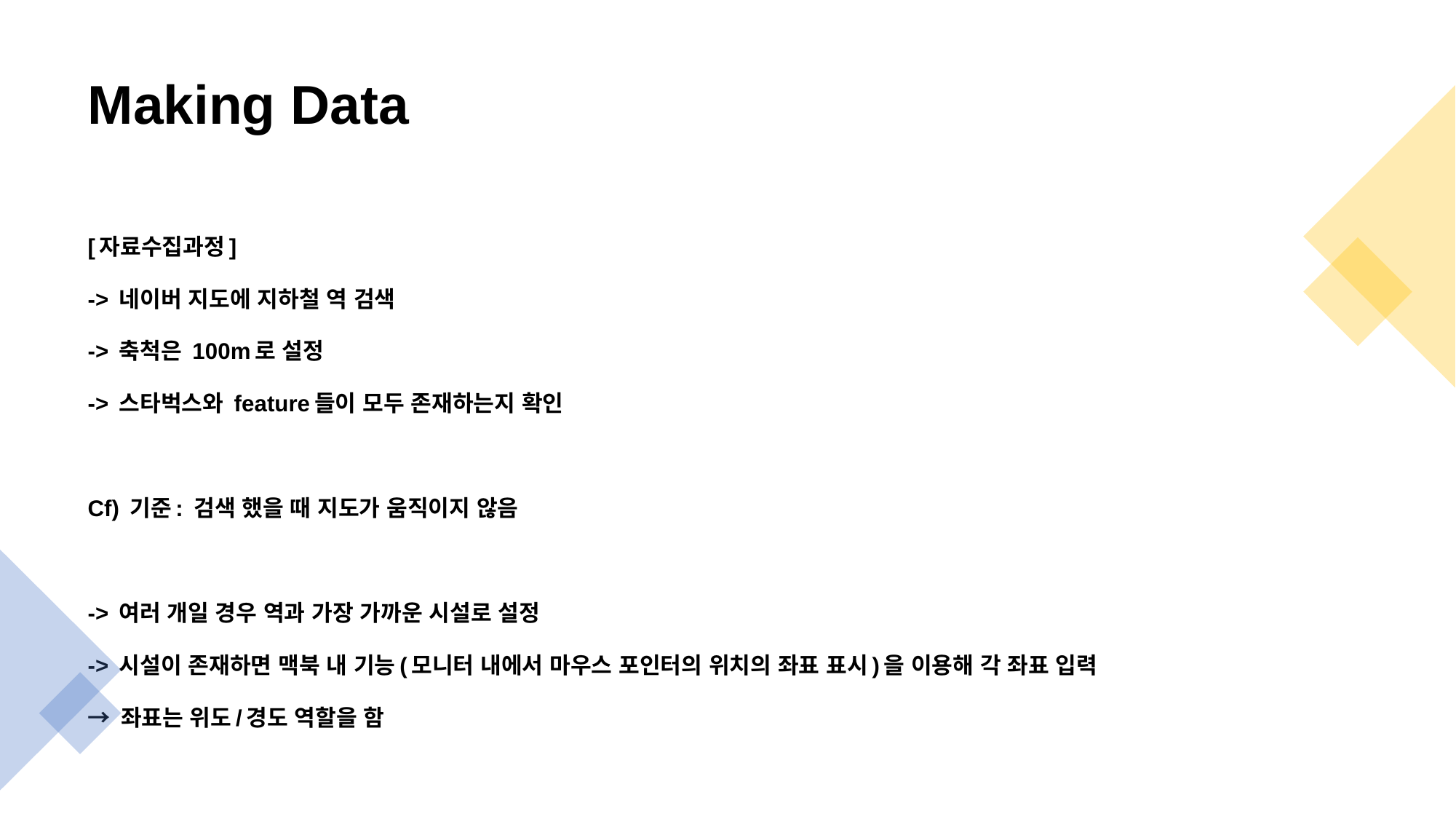

# Making Data

[자료수집과정]
-> 네이버 지도에 지하철 역 검색
-> 축척은 100m로 설정
-> 스타벅스와 feature들이 모두 존재하는지 확인

Cf) 기준: 검색 했을 때 지도가 움직이지 않음

-> 여러 개일 경우 역과 가장 가까운 시설로 설정
-> 시설이 존재하면 맥북 내 기능(모니터 내에서 마우스 포인터의 위치의 좌표 표시)을 이용해 각 좌표 입력
→ 좌표는 위도/경도 역할을 함